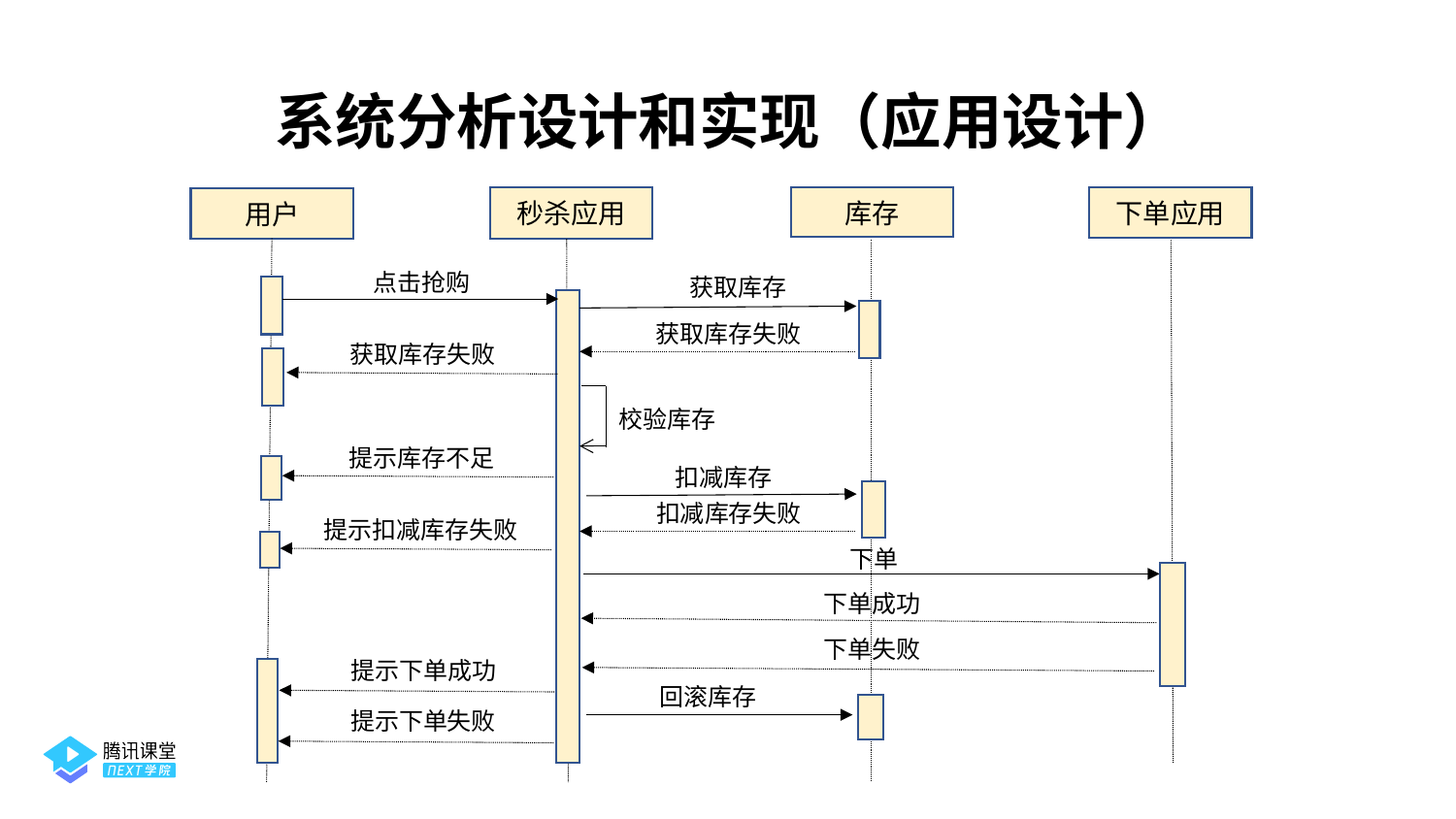

系统分析设计和实现（应用设计）
秒杀应用
库存
下单应用
用户
点击抢购
获取库存

获取库存失败
获取库存失败

校验库存
提示库存不足
扣减库存

扣减库存失败
提示扣减库存失败

 下单

下单成功
下单失败
提示下单成功

回滚库存

提示下单失败